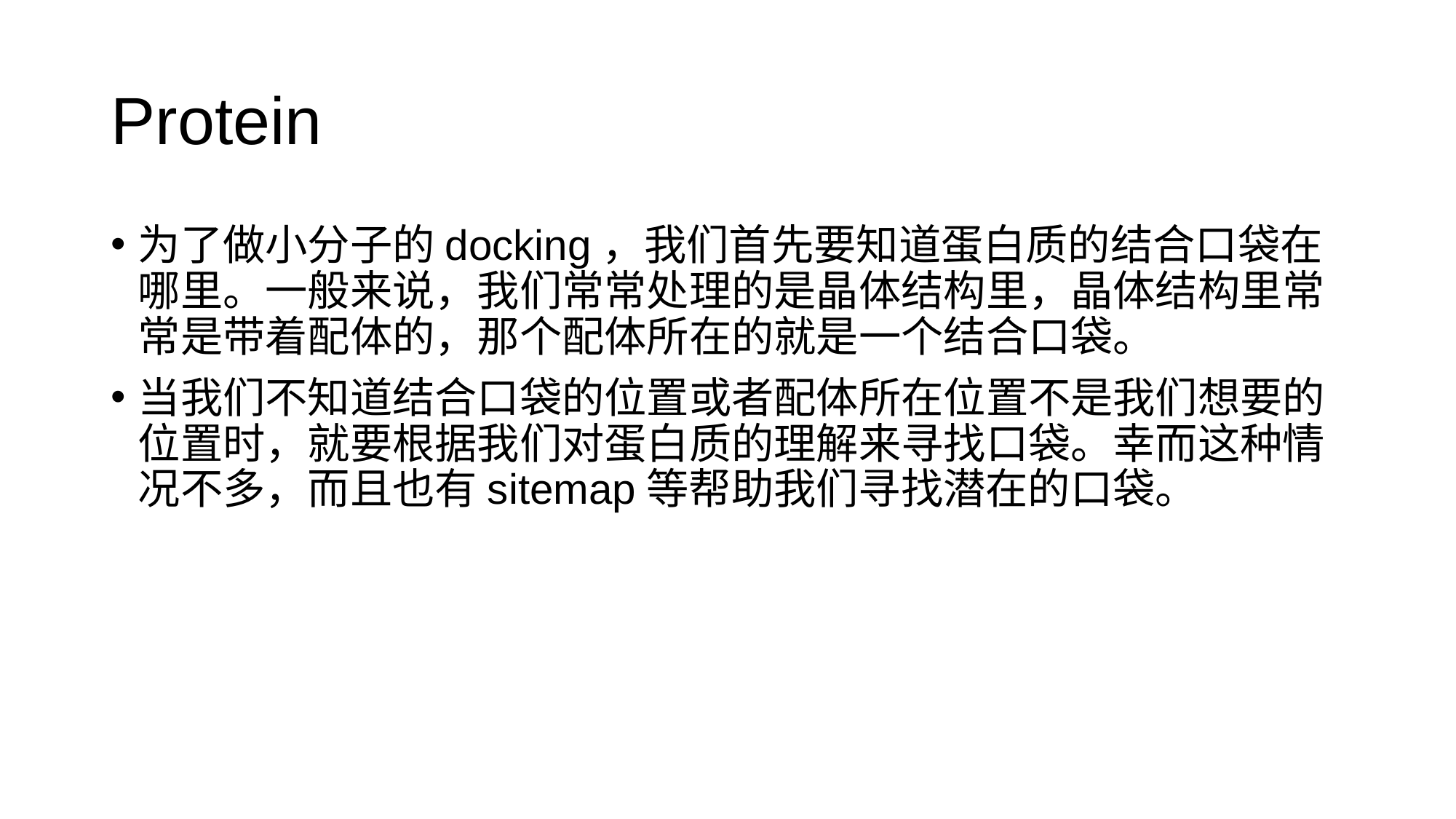

# Protein
为了做小分子的docking，我们首先要知道蛋白质的结合口袋在哪里。一般来说，我们常常处理的是晶体结构里，晶体结构里常常是带着配体的，那个配体所在的就是一个结合口袋。
当我们不知道结合口袋的位置或者配体所在位置不是我们想要的位置时，就要根据我们对蛋白质的理解来寻找口袋。幸而这种情况不多，而且也有sitemap等帮助我们寻找潜在的口袋。